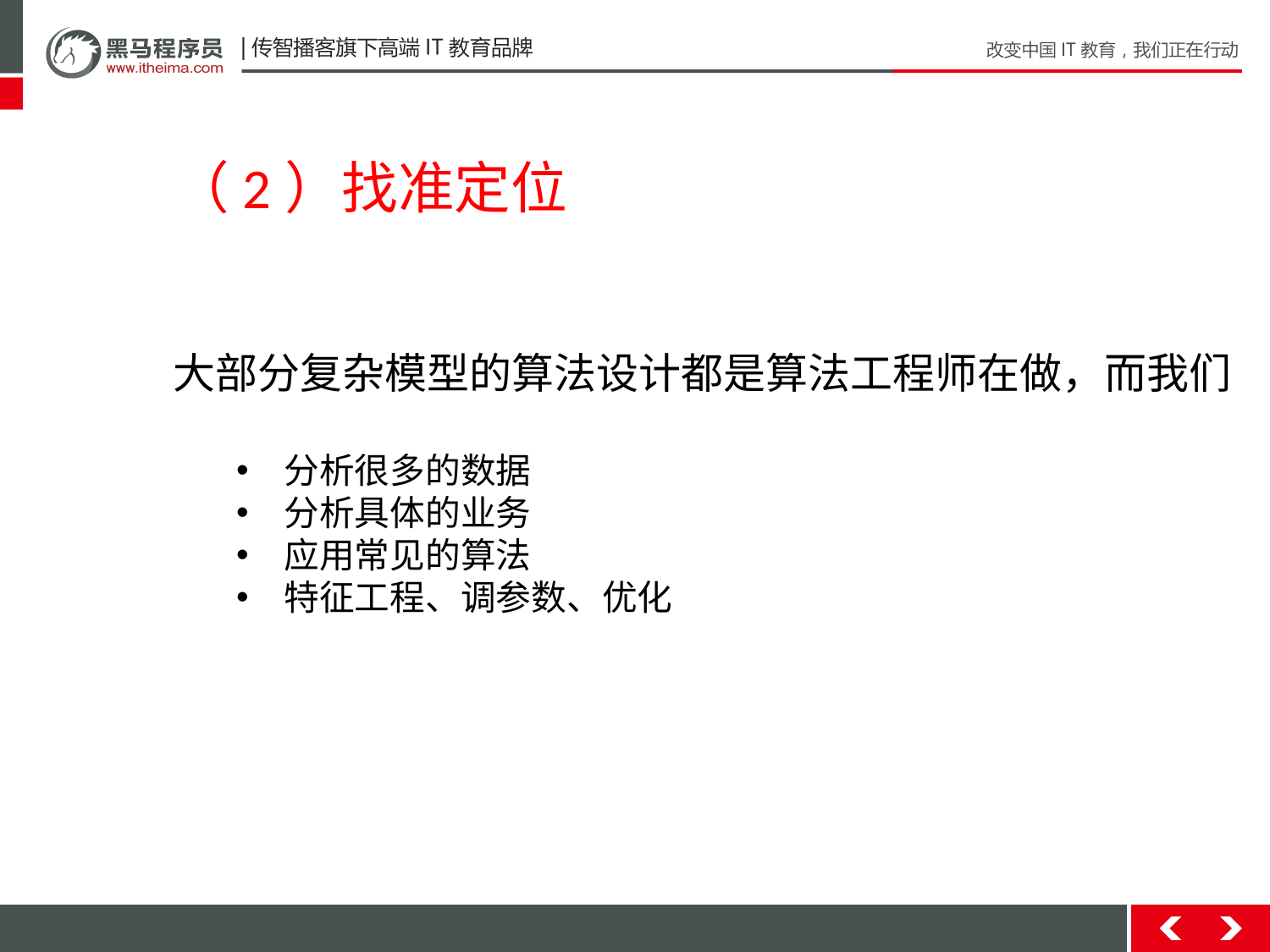

（2）找准定位

大部分复杂模型的算法设计都是算法工程师在做，而我们

分析很多的数据
分析具体的业务
应用常见的算法
特征工程、调参数、优化